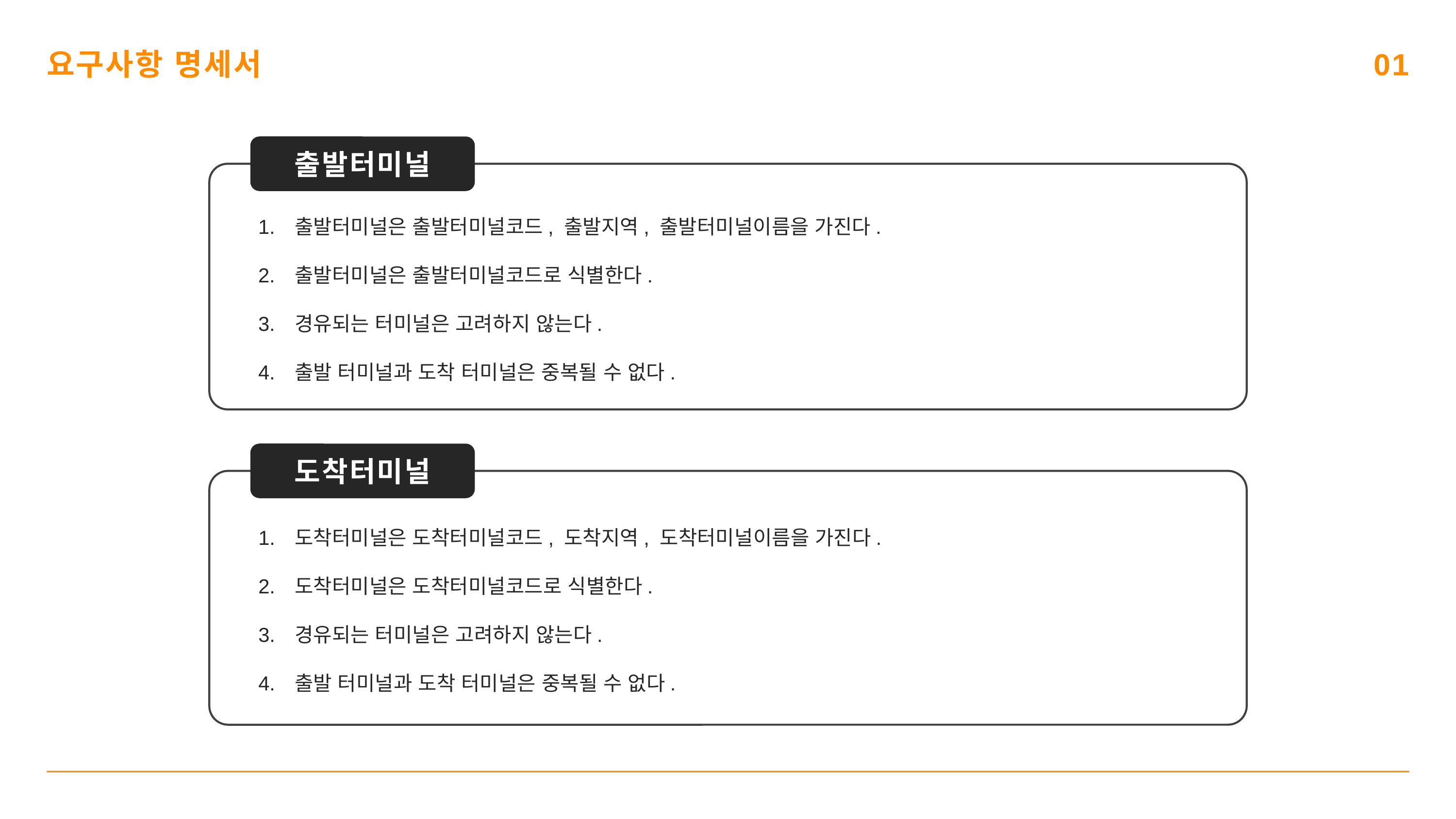

요구사항 명세서
01
출발터미널
출발터미널은 출발터미널코드, 출발지역, 출발터미널이름을 가진다.
출발터미널은 출발터미널코드로 식별한다.
경유되는 터미널은 고려하지 않는다.
출발 터미널과 도착 터미널은 중복될 수 없다.
도착터미널
도착터미널은 도착터미널코드, 도착지역, 도착터미널이름을 가진다.
도착터미널은 도착터미널코드로 식별한다.
경유되는 터미널은 고려하지 않는다.
출발 터미널과 도착 터미널은 중복될 수 없다.